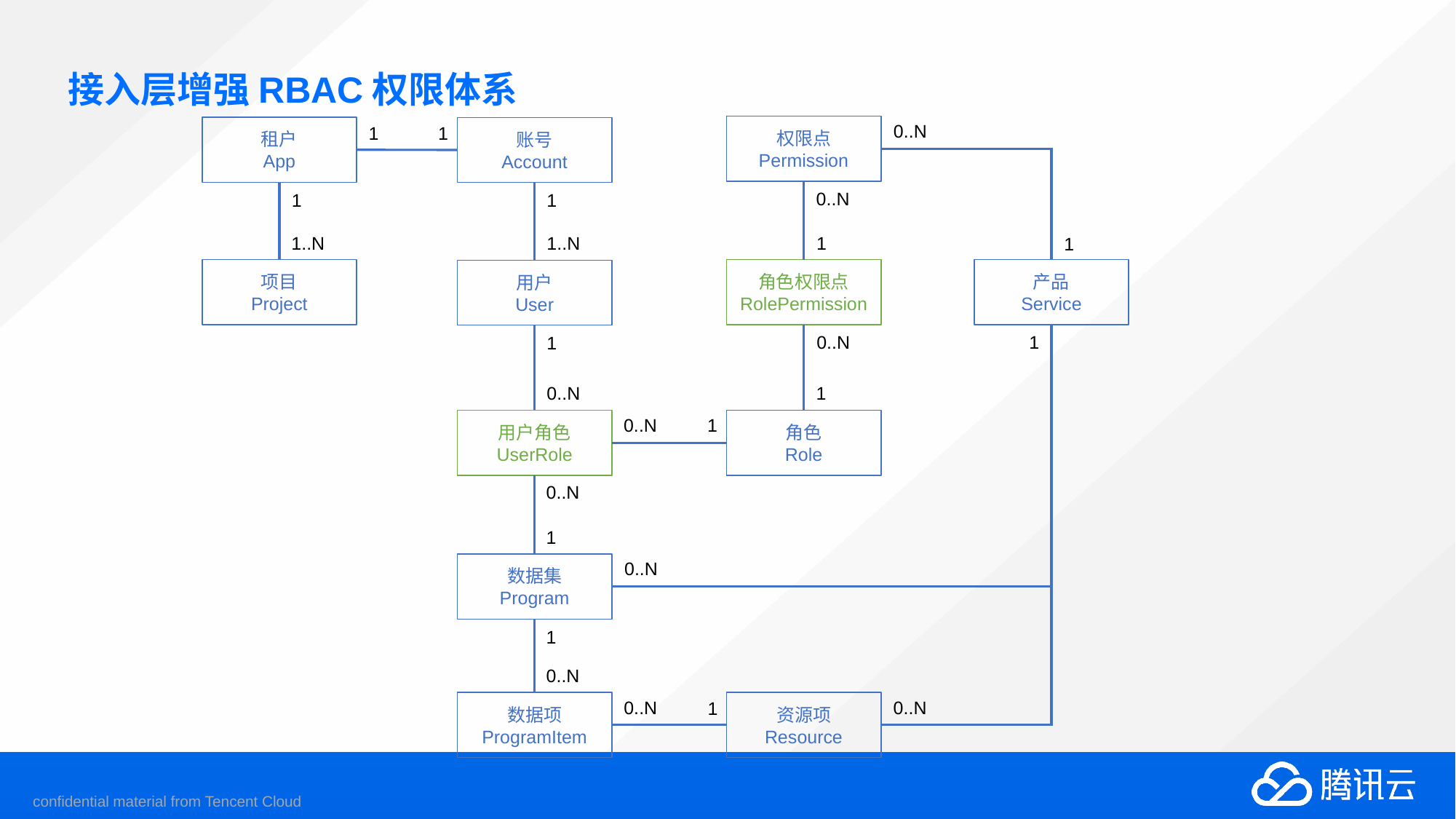

# 接入层增强RBAC权限体系
0..N
权限点
Permission
1
1
租户
App
账号
Account
0..N
1
1
1..N
1
1..N
1
项目
Project
产品
Service
角色权限点
RolePermission
用户
User
0..N
1
1
0..N
1
0..N
1
用户角色
UserRole
角色
Role
0..N
1
0..N
数据集
Program
1
0..N
0..N
0..N
1
资源项
Resource
数据项
ProgramItem